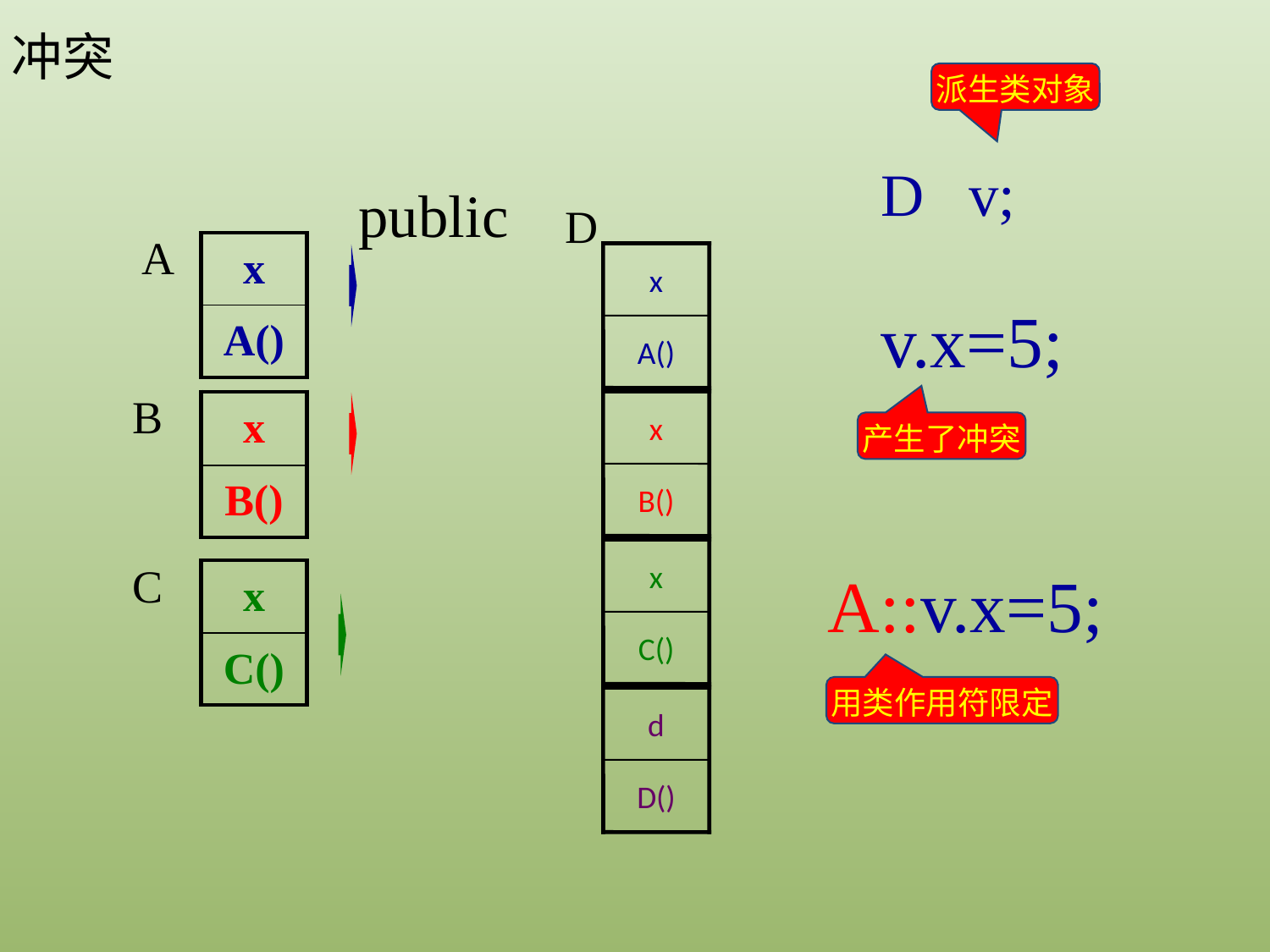

冲突
派生类对象
D   v;
public
D
x

A()

x

B()

x

C()

d

D()

A
| x |
| --- |
| A() |

v.x=5;
B
| x |
| --- |
| B() |
产生了冲突
C
A::v.x=5;
| x |
| --- |
| C() |
用类作用符限定
742